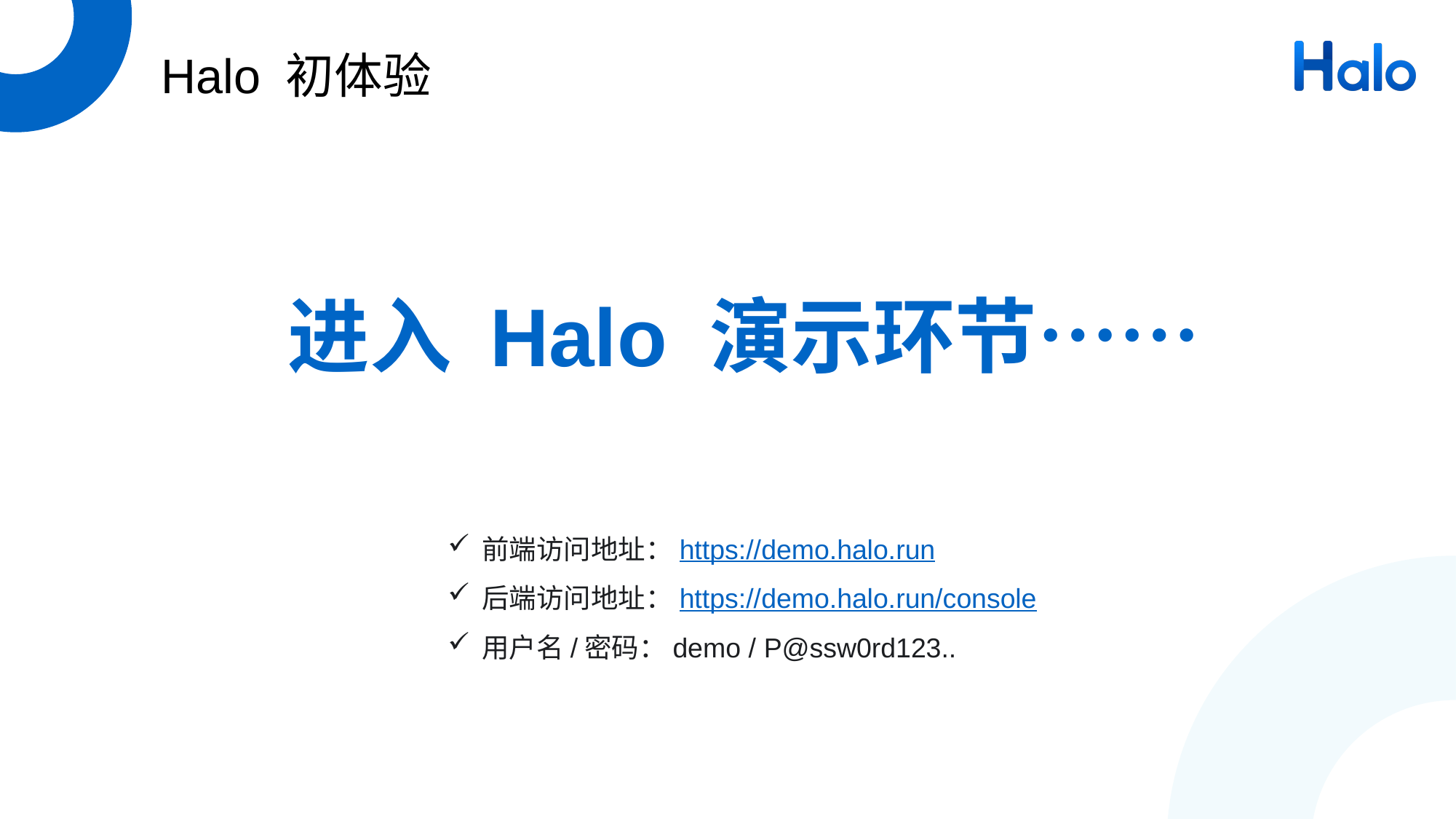

# Halo 初体验
进入 Halo 演示环节……
前端访问地址：https://demo.halo.run
后端访问地址：https://demo.halo.run/console
用户名/密码：demo / P@ssw0rd123..